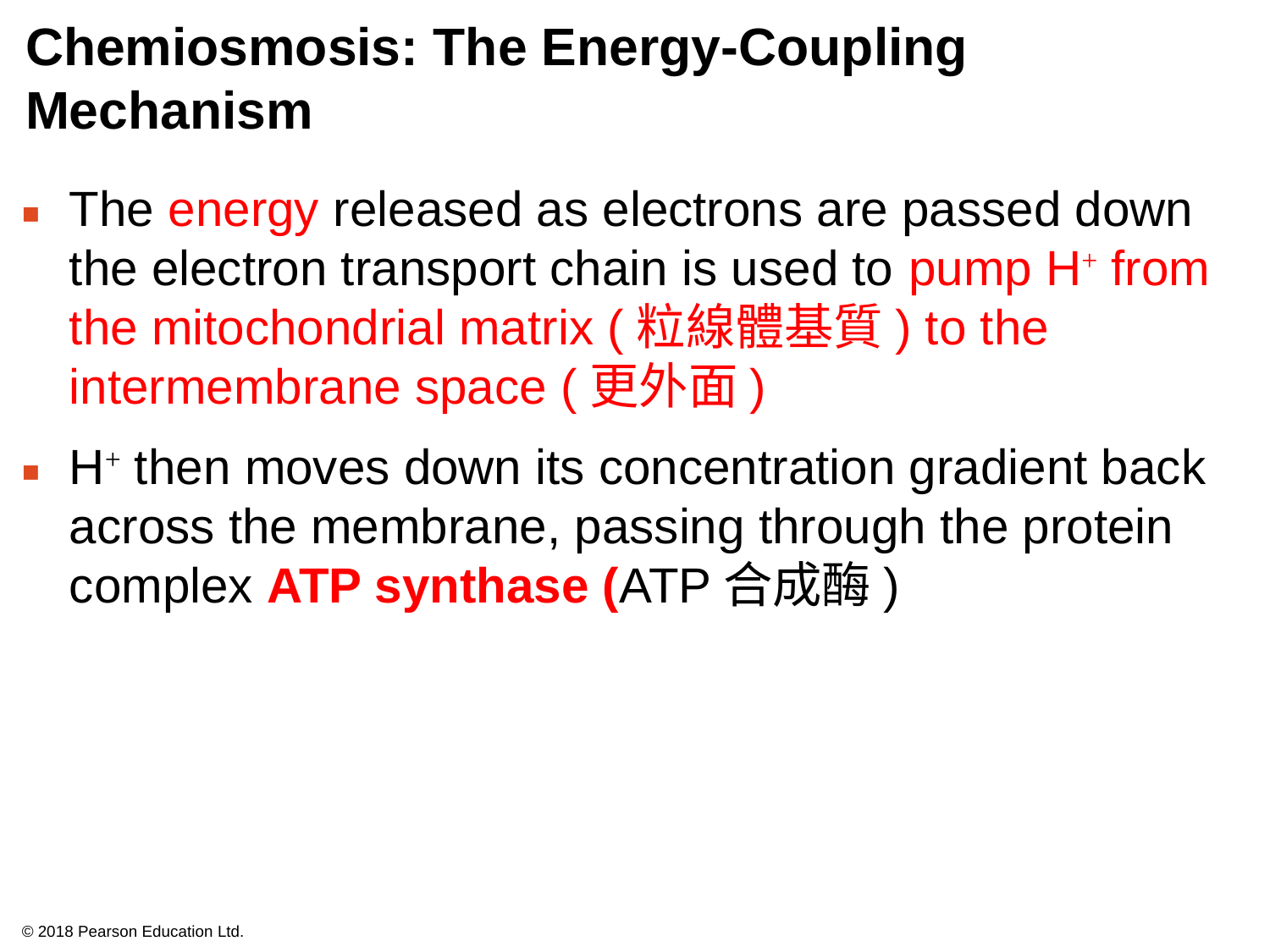

# Chemiosmosis: The Energy-Coupling Mechanism
The energy released as electrons are passed down the electron transport chain is used to pump H+ from the mitochondrial matrix (粒線體基質) to the intermembrane space (更外面)
H+ then moves down its concentration gradient back across the membrane, passing through the protein complex ATP synthase (ATP合成酶)

© 2018 Pearson Education Ltd.